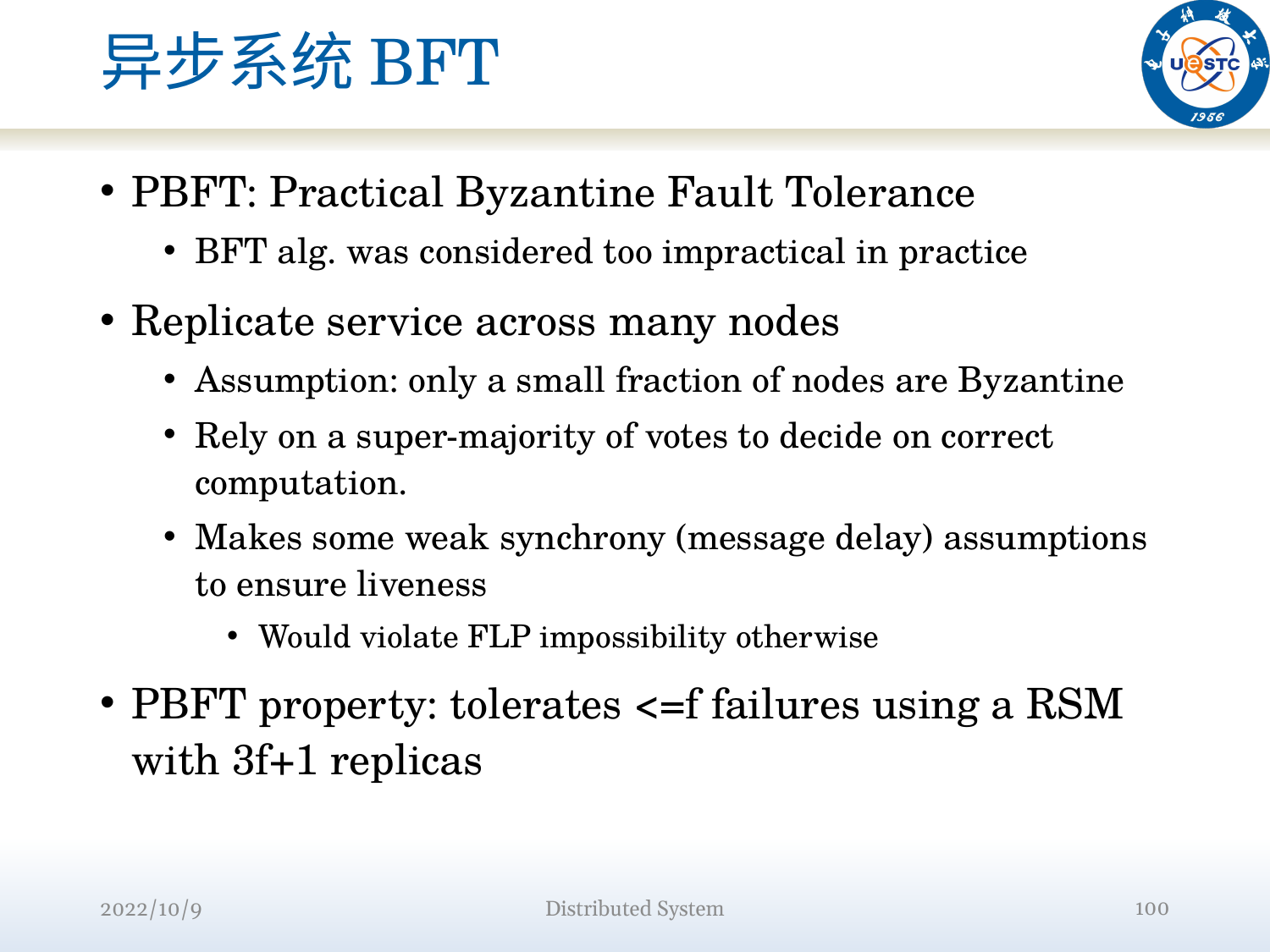

# 异步系统BFT
PBFT: Practical Byzantine Fault Tolerance
BFT alg. was considered too impractical in practice
Replicate service across many nodes
Assumption: only a small fraction of nodes are Byzantine
Rely on a super-majority of votes to decide on correct computation.
Makes some weak synchrony (message delay) assumptions to ensure liveness
Would violate FLP impossibility otherwise
PBFT property: tolerates <=f failures using a RSM with 3f+1 replicas
2022/10/9
Distributed System
100